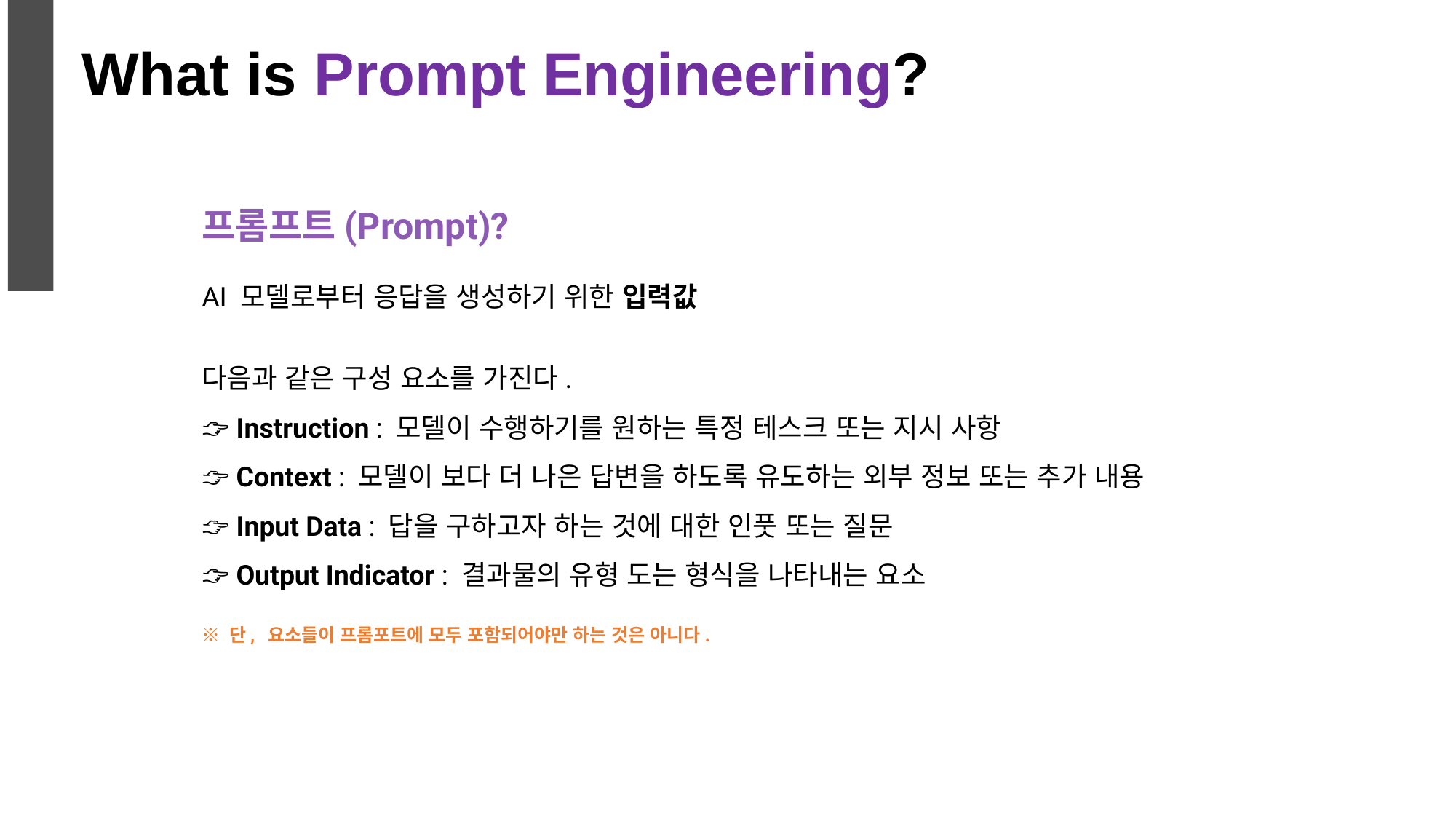

What is Prompt Engineering?
프롬프트(Prompt)?

AI 모델로부터 응답을 생성하기 위한 입력값

다음과 같은 구성 요소를 가진다.
👉 Instruction : 모델이 수행하기를 원하는 특정 테스크 또는 지시 사항
👉 Context : 모델이 보다 더 나은 답변을 하도록 유도하는 외부 정보 또는 추가 내용
👉 Input Data : 답을 구하고자 하는 것에 대한 인풋 또는 질문
👉 Output Indicator : 결과물의 유형 도는 형식을 나타내는 요소

※ 단,  요소들이 프롬포트에 모두 포함되어야만 하는 것은 아니다.